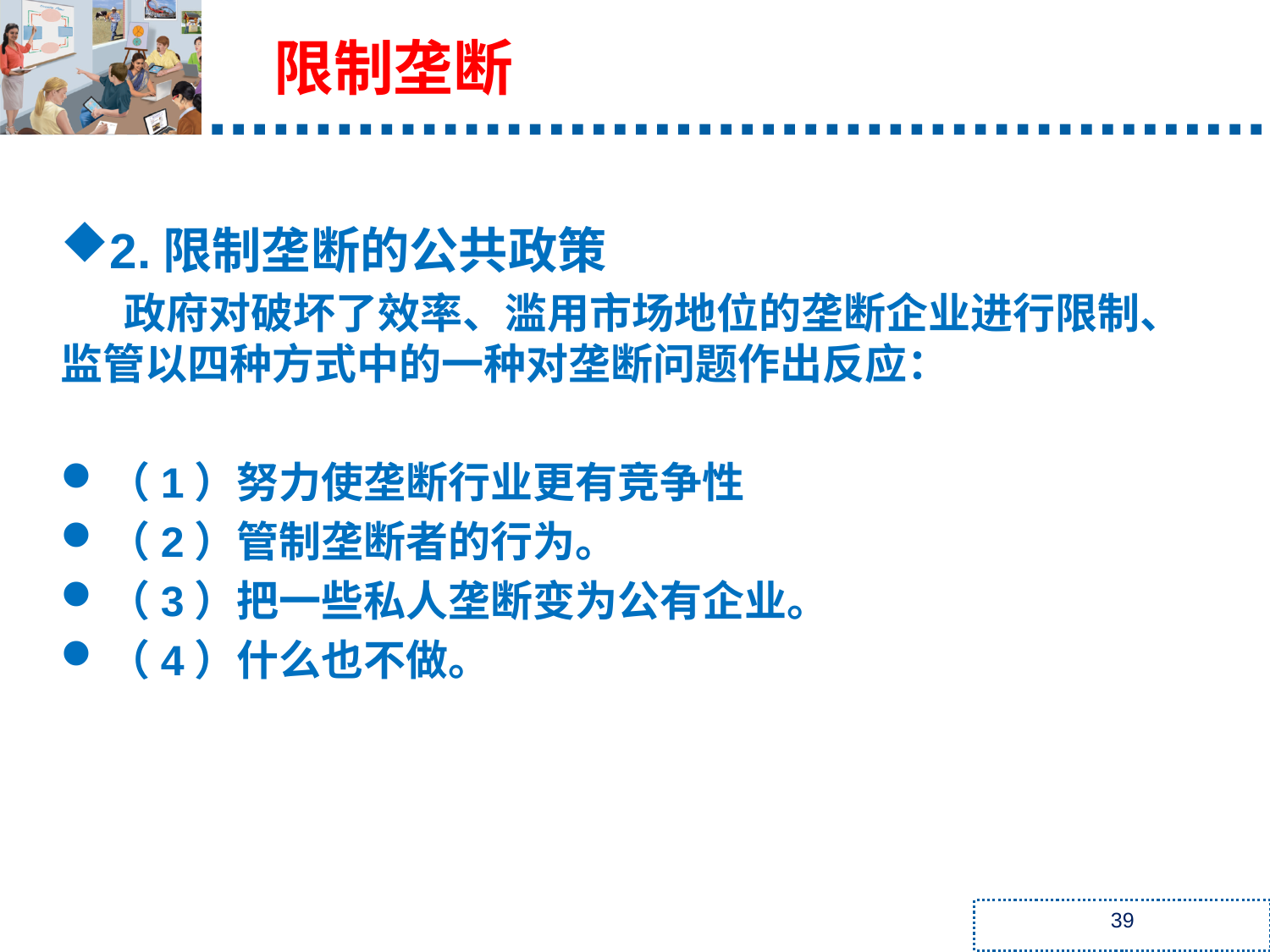

限制垄断
2.限制垄断的公共政策
政府对破坏了效率、滥用市场地位的垄断企业进行限制、监管以四种方式中的一种对垄断问题作出反应：

（1）努力使垄断行业更有竞争性
（2）管制垄断者的行为。
（3）把一些私人垄断变为公有企业。
（4）什么也不做。

39